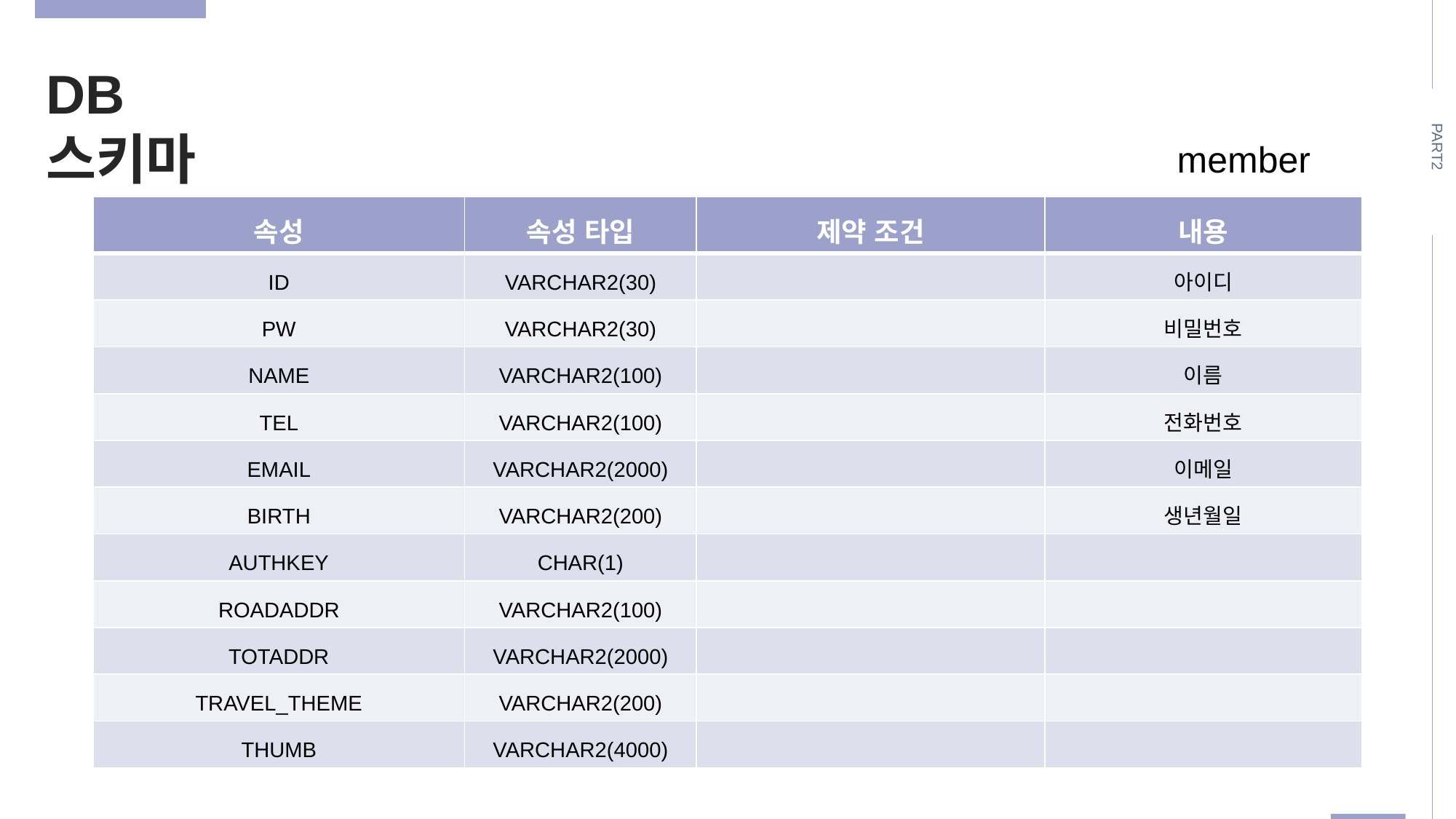

DB스키마
member
PART2
| 속성 | 속성 타입 | 제약 조건 | 내용 |
| --- | --- | --- | --- |
| ID | VARCHAR2(30) |  | 아이디 |
| PW | VARCHAR2(30) |  | 비밀번호 |
| NAME | VARCHAR2(100) |  | 이름 |
| TEL | VARCHAR2(100) |  | 전화번호 |
| EMAIL | VARCHAR2(2000) |  | 이메일 |
| BIRTH | VARCHAR2(200) |  | 생년월일 |
| AUTHKEY | CHAR(1) |  |  |
| ROADADDR | VARCHAR2(100) |  |  |
| TOTADDR | VARCHAR2(2000) |  |  |
| TRAVEL\_THEME | VARCHAR2(200) |  |  |
| THUMB | VARCHAR2(4000) |  |  |